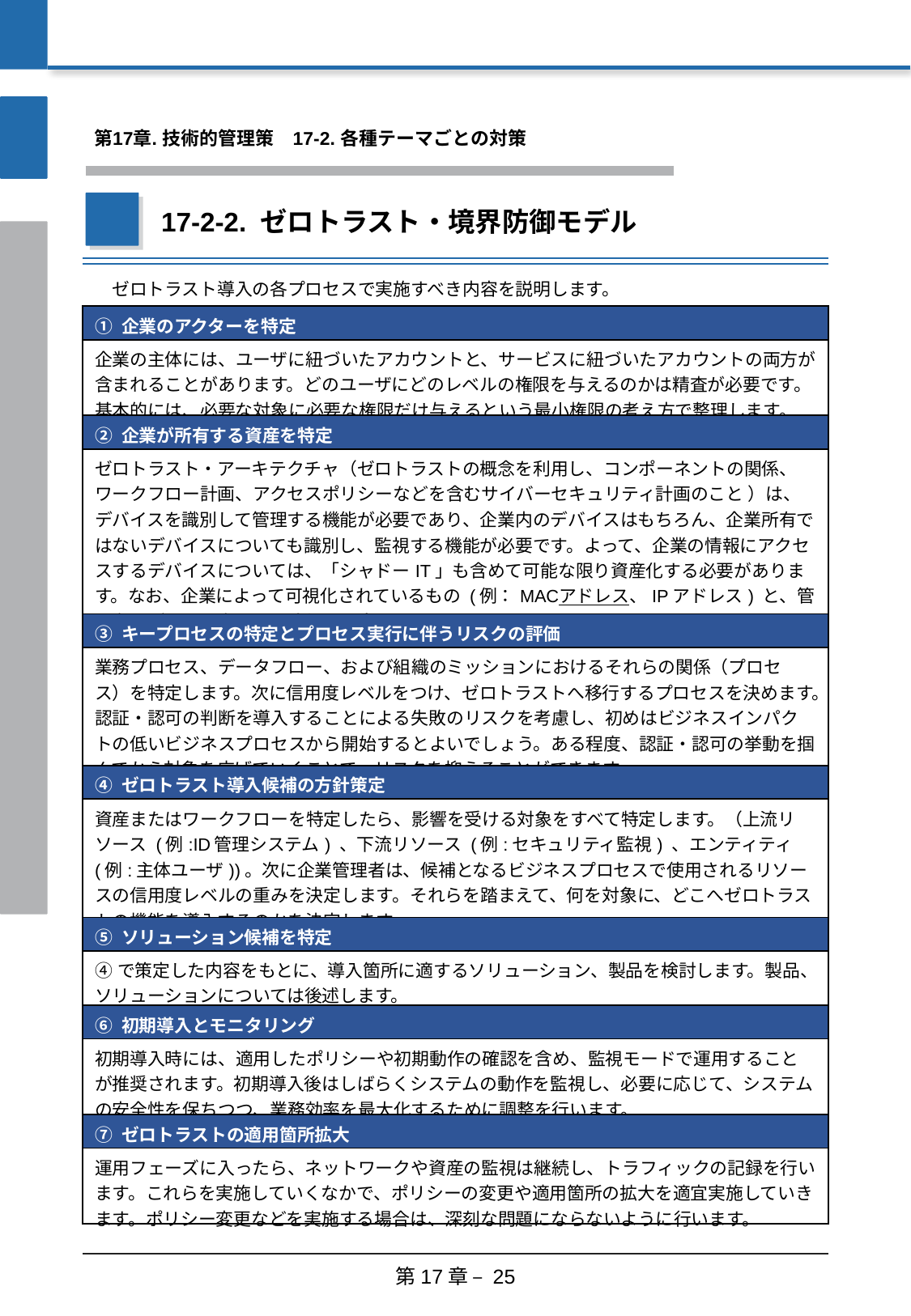

第17章. 技術的管理策
　17-2. 各種テーマごとの対策
17-2-2. ゼロトラスト・境界防御モデル
　ゼロトラスト導入の各プロセスで実施すべき内容を説明します。
| ① 企業のアクターを特定 |
| --- |
| 企業の主体には、ユーザに紐づいたアカウントと、サービスに紐づいたアカウントの両方が含まれることがあります。どのユーザにどのレベルの権限を与えるのかは精査が必要です。基本的には、必要な対象に必要な権限だけ与えるという最小権限の考え方で整理します。 |
| ② 企業が所有する資産を特定 |
| ゼロトラスト・アーキテクチャ（ゼロトラストの概念を利用し、コンポーネントの関係、ワークフロー計画、アクセスポリシーなどを含むサイバーセキュリティ計画のこと ）は、デバイスを識別して管理する機能が必要であり、企業内のデバイスはもちろん、企業所有ではないデバイスについても識別し、監視する機能が必要です。よって、企業の情報にアクセスするデバイスについては、「シャドーIT」も含めて可能な限り資産化する必要があります。なお、企業によって可視化されているもの (例：MACアドレス、IPアドレス) と、管理者のデータ入力による追加分も含まれます。 |
| ③ キープロセスの特定とプロセス実行に伴うリスクの評価 |
| 業務プロセス、データフロー、および組織のミッションにおけるそれらの関係（プロセス）を特定します。次に信用度レベルをつけ、ゼロトラストへ移行するプロセスを決めます。認証・認可の判断を導入することによる失敗のリスクを考慮し、初めはビジネスインパクトの低いビジネスプロセスから開始するとよいでしょう。ある程度、認証・認可の挙動を掴んでから対象を広げていくことで、リスクを抑えることができます。 |
| ④ ゼロトラスト導入候補の方針策定 |
| 資産またはワークフローを特定したら、影響を受ける対象をすべて特定します。（上流リソース (例:ID管理システム) 、下流リソース (例:セキュリティ監視) 、エンティティ (例:主体ユーザ))。次に企業管理者は、候補となるビジネスプロセスで使用されるリソースの信用度レベルの重みを決定します。それらを踏まえて、何を対象に、どこへゼロトラストの機能を導入するのかを決定します。 |
| ⑤ ソリューション候補を特定 |
| ④で策定した内容をもとに、導入箇所に適するソリューション、製品を検討します。製品、ソリューションについては後述します。 |
| ⑥ 初期導入とモニタリング |
| 初期導入時には、適用したポリシーや初期動作の確認を含め、監視モードで運用することが推奨されます。初期導入後はしばらくシステムの動作を監視し、必要に応じて、システムの安全性を保ちつつ、業務効率を最大化するために調整を行います。 |
| ⑦ ゼロトラストの適用箇所拡大 |
| 運用フェーズに入ったら、ネットワークや資産の監視は継続し、トラフィックの記録を行います。これらを実施していくなかで、ポリシーの変更や適用箇所の拡大を適宜実施していきます。ポリシー変更などを実施する場合は、深刻な問題にならないように行います。 |
第17章 – 25